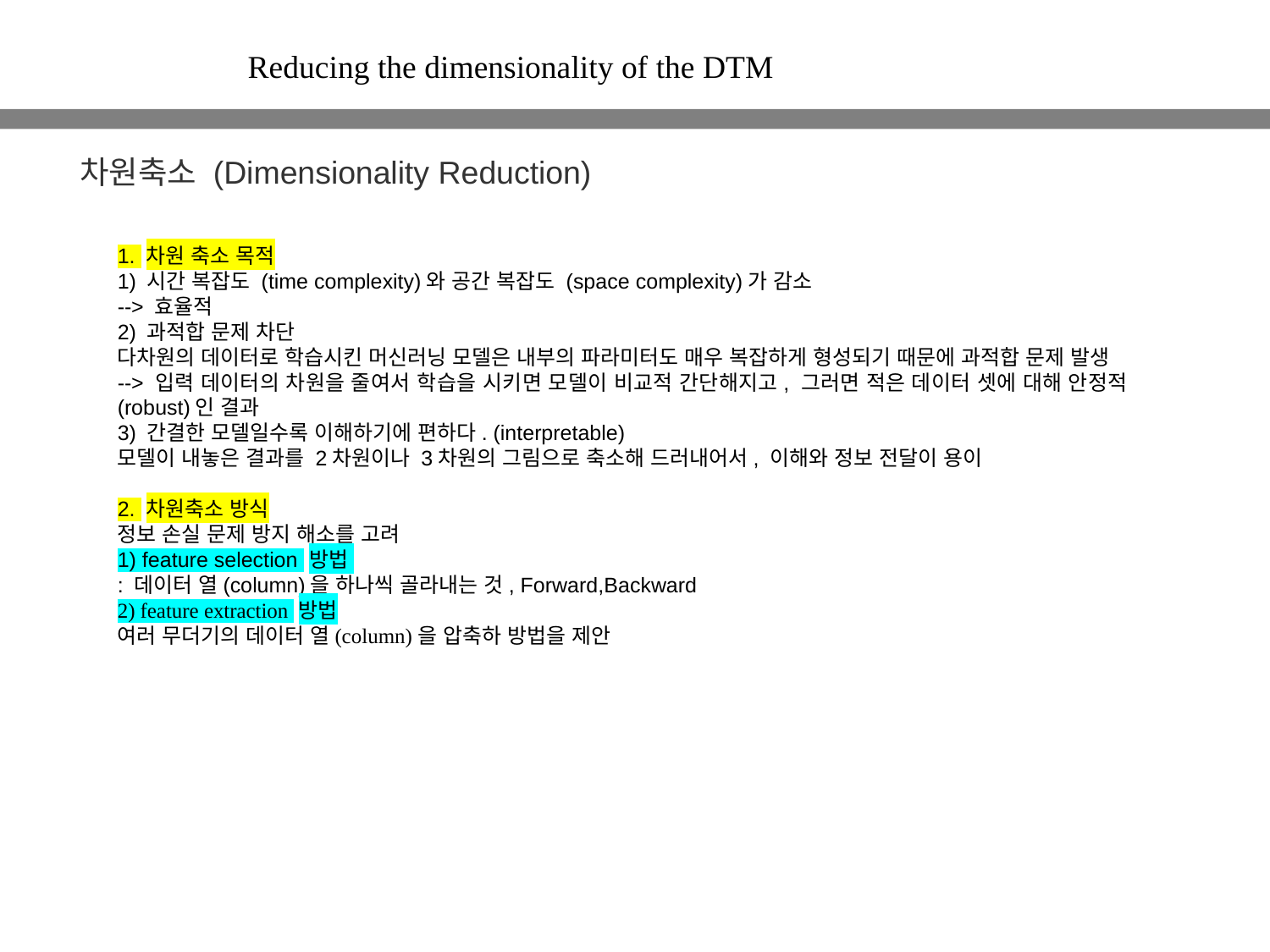

Reducing the dimensionality of the DTM

차원축소 (Dimensionality Reduction)
1. 차원 축소 목적
1) 시간 복잡도 (time complexity)와 공간 복잡도 (space complexity)가 감소
--> 효율적
2) 과적합 문제 차단
다차원의 데이터로 학습시킨 머신러닝 모델은 내부의 파라미터도 매우 복잡하게 형성되기 때문에 과적합 문제 발생
--> 입력 데이터의 차원을 줄여서 학습을 시키면 모델이 비교적 간단해지고, 그러면 적은 데이터 셋에 대해 안정적(robust)인 결과
3) 간결한 모델일수록 이해하기에 편하다. (interpretable)
모델이 내놓은 결과를 2차원이나 3차원의 그림으로 축소해 드러내어서, 이해와 정보 전달이 용이

2. 차원축소 방식
정보 손실 문제 방지 해소를 고려
1) feature selection 방법
: 데이터 열(column)을 하나씩 골라내는 것, Forward,Backward
2) feature extraction 방법
여러 무더기의 데이터 열(column)을 압축하 방법을 제안